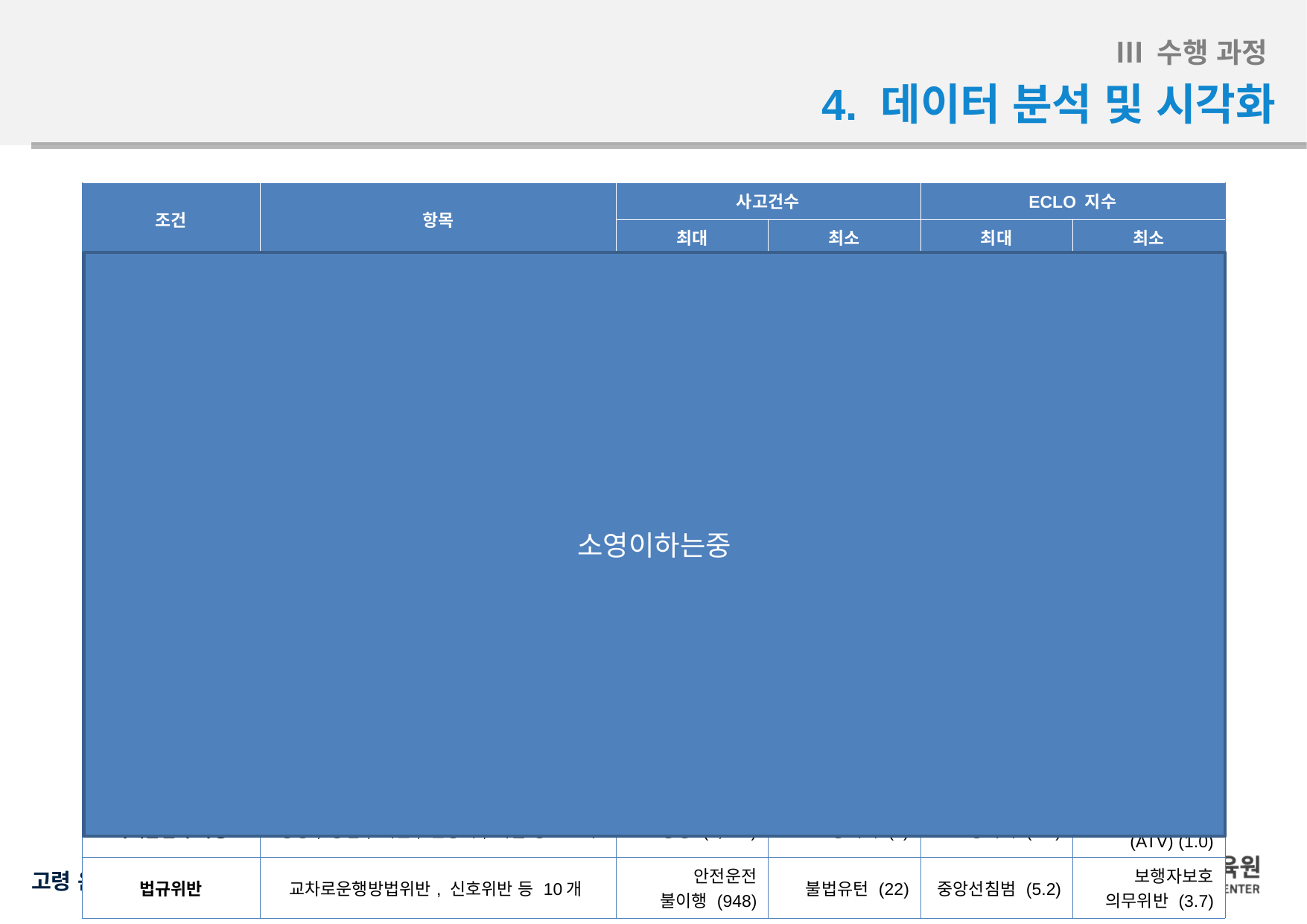

Ⅲ 수행 과정
4. 데이터 분석 및 시각화
| 조건 |  | 항목 | 사고건수 |  | ECLO 지수 |  |
| --- | --- | --- | --- | --- | --- | --- |
|  |  |  | 최대 | 최소 | 최대 | 최소 |
| 연도 |  | 2021, 2022, 2023 | 2023 (750) | 2022 (561) | 2023 (4.6) | 2022 (4.3) |
| 월 |  | 1 ~ 12 | 10 (182) | 1, 7 (130) | 6 (4.9) | 11 (4.1) |
| 요일 |  | 월, 화, 수, 목, 금, 토, 일 | 금 (333) | 일 (178) | 일 (5.3) | 월 (4.2) |
| 시간대 |  | 0 ~ 23 | 16 (152) | 1, 2 (11) | 4 (5.5) | 23 (3.7) |
| 지역 | 구 | 권선구, 영통구, 장안구, 팔달구 | 권선구 (559) | 영통구 (284) | 권선구 (4.6) | 팔달구 (4.4) |
|  | 동 | 고색동, 망포동, 송죽동, 고등동 등 54개 | 정자동 (109) | 남창동 (1) | 하광교동 (8.2) | 신풍동 (3.0) |
| 기상상태 |  | 맑음, 흐림, 비, 눈, 기타 | 맑음 (1,684) | 기타 (6) | 기타 (4.8) | 눈 (3.6) |
| 노면상태 |  | 건조, 젖음/습기, 적설, 서리/결빙, 기타 | 건조 (1,711) | 적설 (4) | 서리/결빙 (4.9) | 적설 (4.3) |
| 사고유형 | 대분류 | 차대사람, 차대차, 차량단독 | 차대차 (1,486) | 차량단독 (47) | 차대차 (4.6) | 차대사람 (3.8) |
|  | 소분류 | 보도통행중, 정면충돌, 공작물충돌 등 13개 | 측면충돌 (604) | 전도전복 (3) | 정면충돌 (6.0) | 길가장자리 구역통행중 (3.4) |
| 도로형태 | 대분류 | 교차로, 단일로, 주차장, 기타 | 교차로 (997) | 주차장 (2) | 단일로 (4.6) | 주차장 (3.0) |
|  | 소분류 | 교차로부근, 고가도로위, 주차장 등 10개 | 단일로\_기타 (746) | 교량 (1) | 고가도로위 (11.0) | 교량, 주차장 (3.0) |
| 가해운전자 연령 |  | 65 ~ 93 | 66 (226) | 93 (1) | 81 (6.7) | 88 (3.0) |
| 가해운전자 성별 |  | 남, 여 | 남 (1,615) | 여 (265) | 남 (4.5) | 여 (4.2) |
| 가해운전자 차종 |  | 승용, 승합, 이륜, 원동기, 화물 등 12개 | 승용 (1,301) | 농기계 (1) | 농기계 (5.0) | 사륜오토바이 (ATV) (1.0) |
| 법규위반 |  | 교차로운행방법위반, 신호위반 등 10개 | 안전운전 불이행 (948) | 불법유턴 (22) | 중앙선침범 (5.2) | 보행자보호 의무위반 (3.7) |
소영이하는중
26